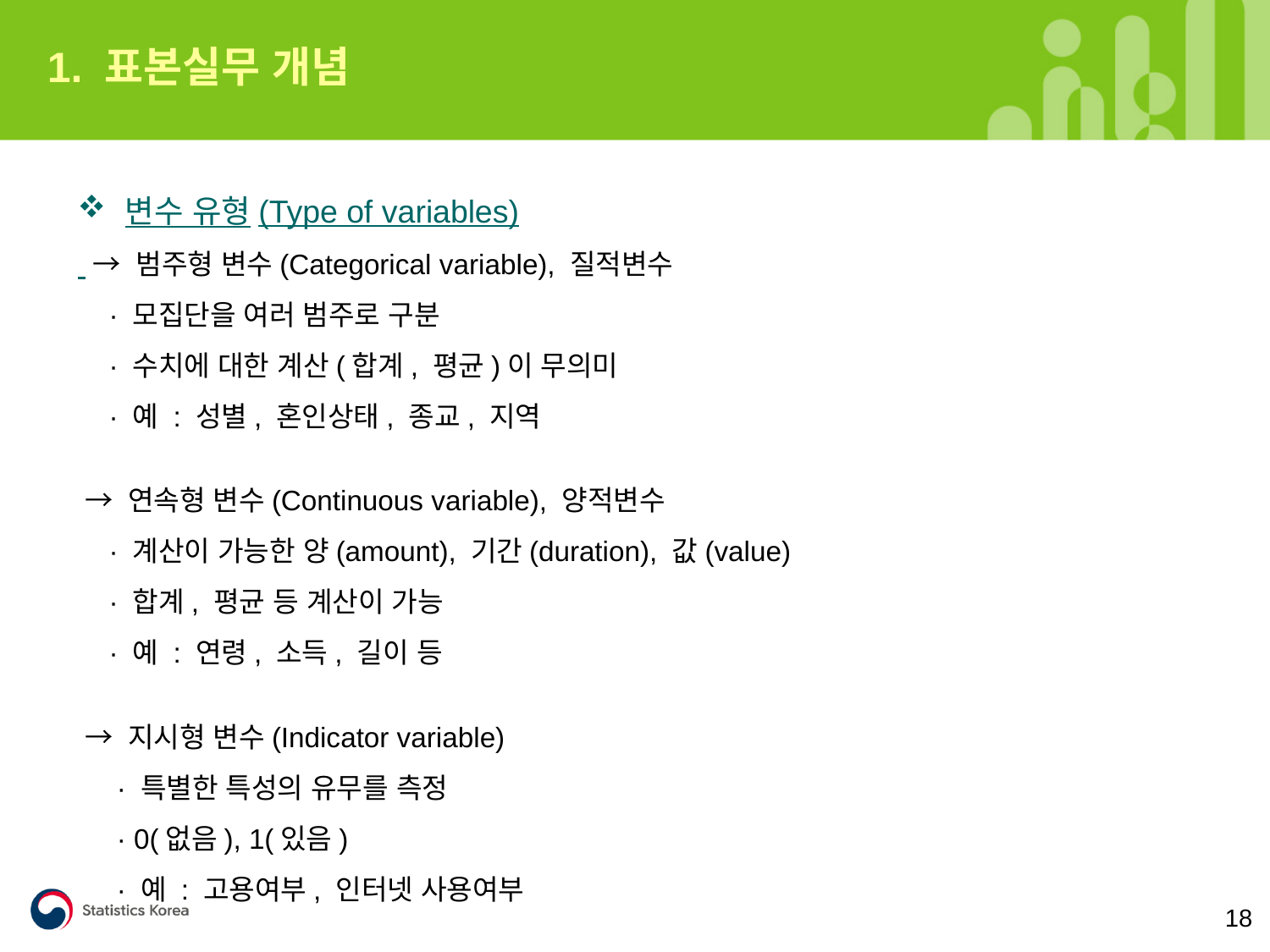

1. 표본실무 개념
변수 유형(Type of variables)
  → 범주형 변수(Categorical variable), 질적변수
    · 모집단을 여러 범주로 구분
    · 수치에 대한 계산(합계, 평균)이 무의미
    · 예 : 성별, 혼인상태, 종교, 지역

 → 연속형 변수(Continuous variable), 양적변수
    · 계산이 가능한 양(amount), 기간(duration), 값(value)
    · 합계, 평균 등 계산이 가능
    · 예 : 연령, 소득, 길이 등

 → 지시형 변수(Indicator variable)
     · 특별한 특성의 유무를 측정
     · 0(없음), 1(있음)
     · 예 : 고용여부, 인터넷 사용여부